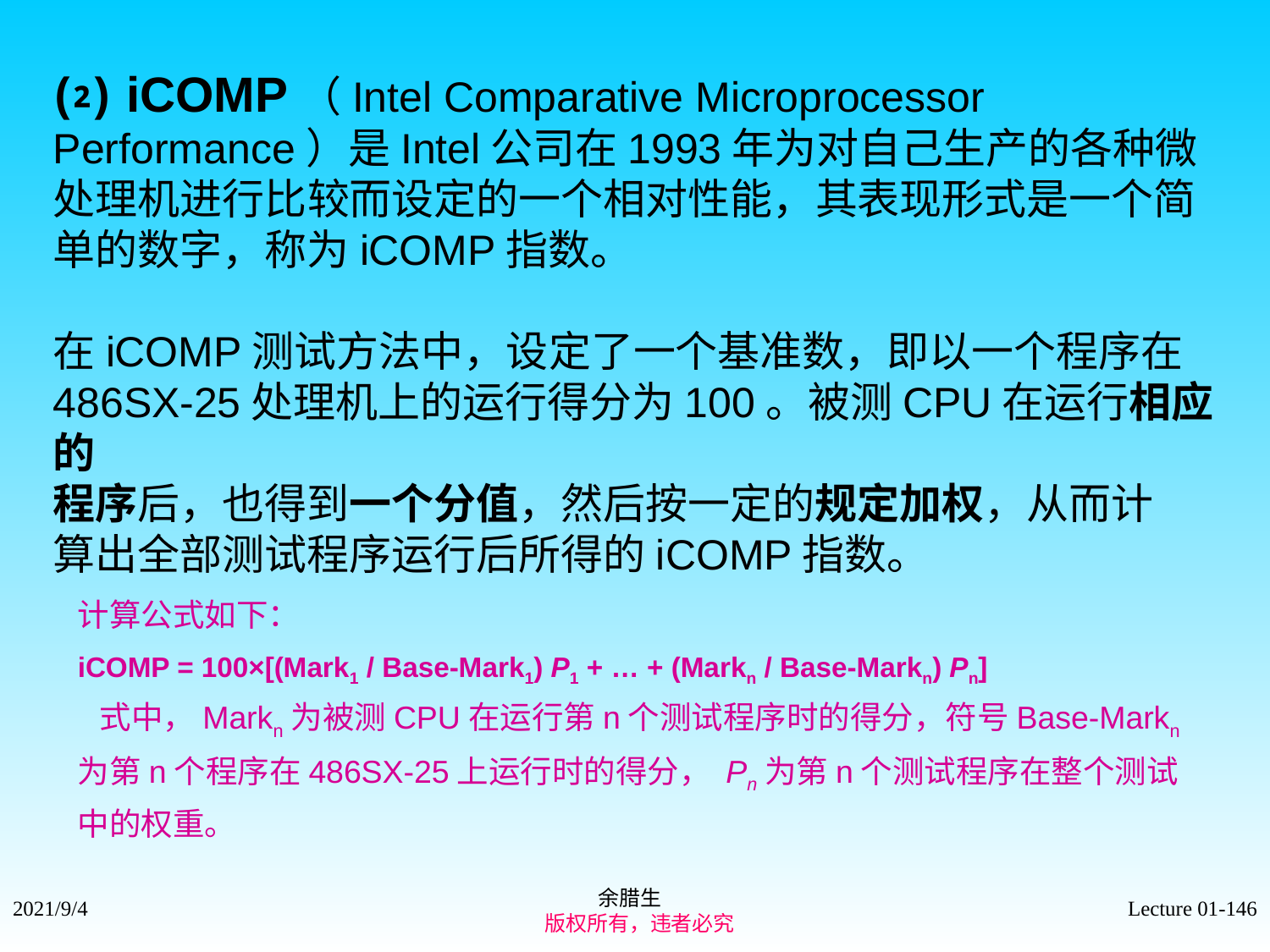

⑵ iCOMP（Intel Comparative Microprocessor Performance）是Intel公司在1993年为对自己生产的各种微处理机进行比较而设定的一个相对性能，其表现形式是一个简单的数字，称为iCOMP指数。

在iCOMP测试方法中，设定了一个基准数，即以一个程序在
486SX-25处理机上的运行得分为100。被测CPU在运行相应的
程序后，也得到一个分值，然后按一定的规定加权，从而计
算出全部测试程序运行后所得的iCOMP指数。

计算公式如下：
iCOMP = 100×[(Mark1 / Base-Mark1) P1 + … + (Markn / Base-Markn) Pn]
  式中，Markn为被测CPU在运行第n个测试程序时的得分，符号Base-Markn为第n个程序在486SX-25上运行时的得分， Pn为第n个测试程序在整个测试中的权重。
余腊生
 版权所有，违者必究
2021/9/4
Lecture 01-146